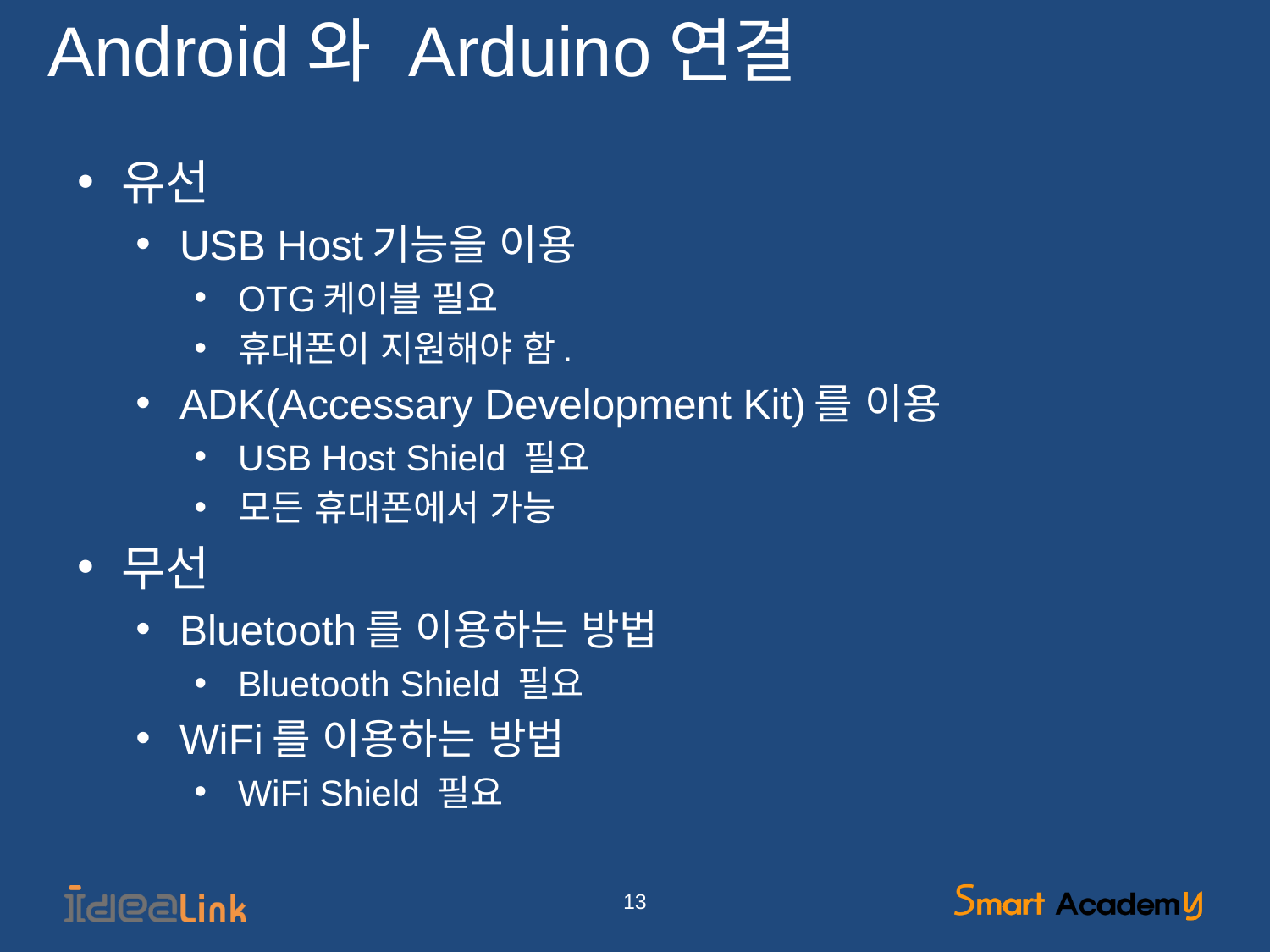

# Android와 Arduino연결
유선
USB Host기능을 이용
OTG케이블 필요
휴대폰이 지원해야 함.
ADK(Accessary Development Kit)를 이용
USB Host Shield 필요
모든 휴대폰에서 가능
무선
Bluetooth를 이용하는 방법
Bluetooth Shield 필요
WiFi를 이용하는 방법
WiFi Shield 필요
13